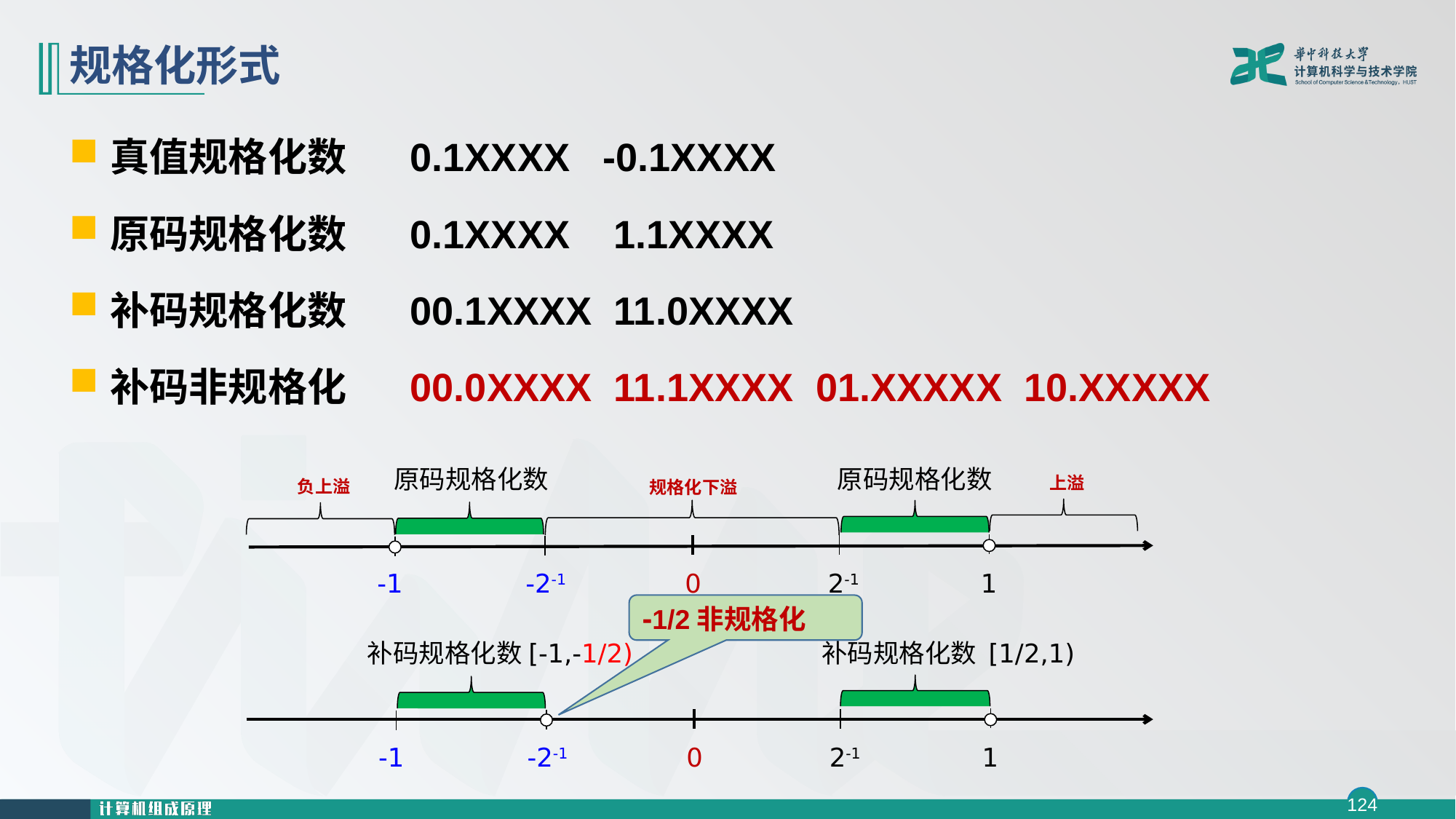

# 规格化形式
真值规格化数      0.1XXXX   -0.1XXXX
原码规格化数      0.1XXXX    1.1XXXX
补码规格化数      00.1XXXX  11.0XXXX
补码非规格化      00.0XXXX  11.1XXXX  01.XXXXX  10.XXXXX
原码规格化数

原码规格化数

上溢

负上溢

规格化下溢

-1
-2-1
0
2-1
1
-1/2非规格化
补码规格化数[-1,-1/2)
补码规格化数 [1/2,1)

-1
-2-1
0
2-1
1